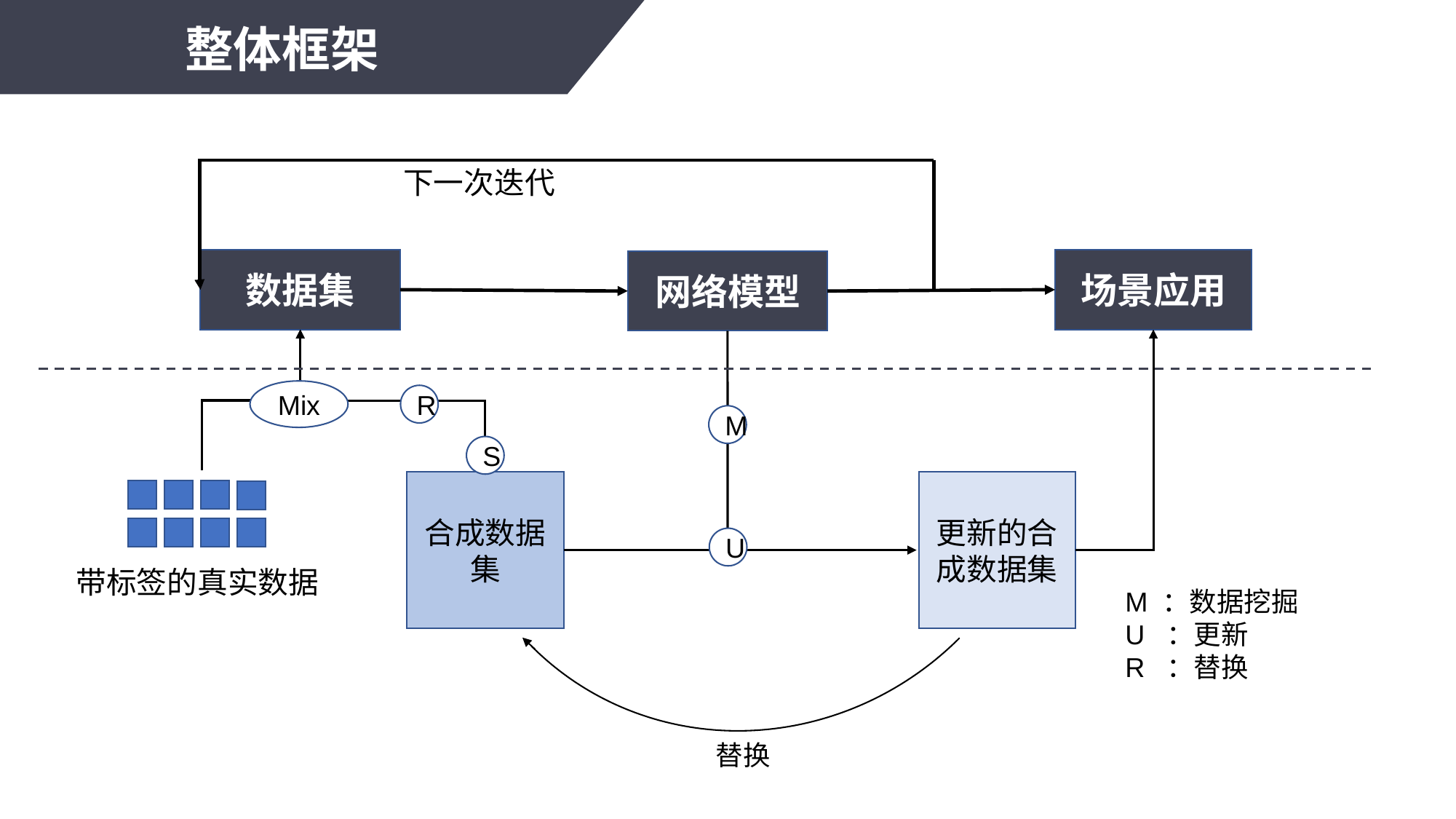

整体框架

下一次迭代
数据集
场景应用
网络模型
Mix
R
M
S
更新的合成数据集
合成数据集

U
带标签的真实数据
M ：数据挖掘
U  ：更新
R  ：替换
替换